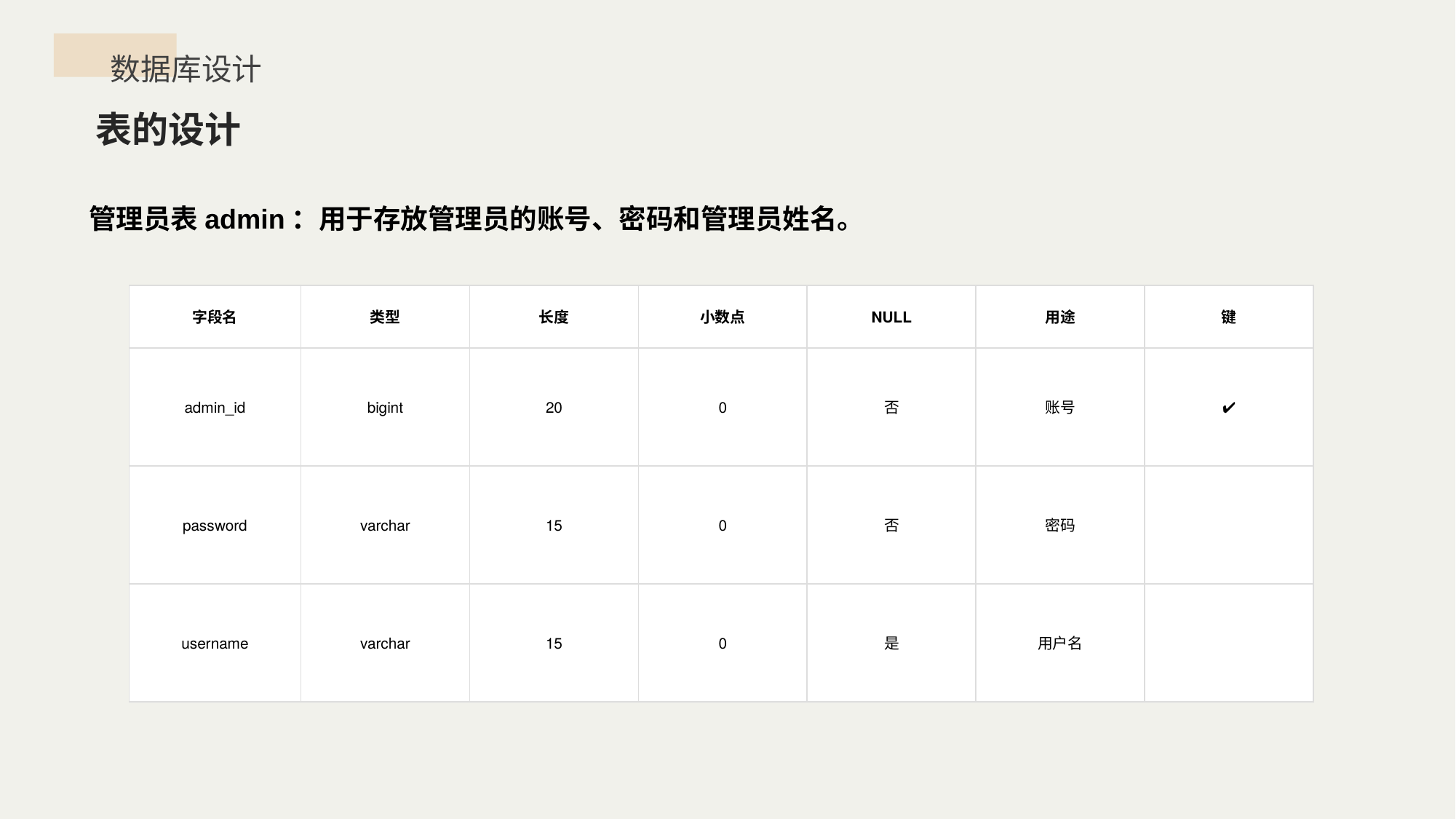

数据库设计

 表的设计
管理员表admin：用于存放管理员的账号、密码和管理员姓名。

| 字段名 | 类型 | 长度 | 小数点 | NULL | 用途 | 键 |
| --- | --- | --- | --- | --- | --- | --- |
| admin\_id | bigint | 20 | 0 | 否 | 账号 | ✔ |
| password | varchar | 15 | 0 | 否 | 密码 |  |
| username | varchar | 15 | 0 | 是 | 用户名 |  |